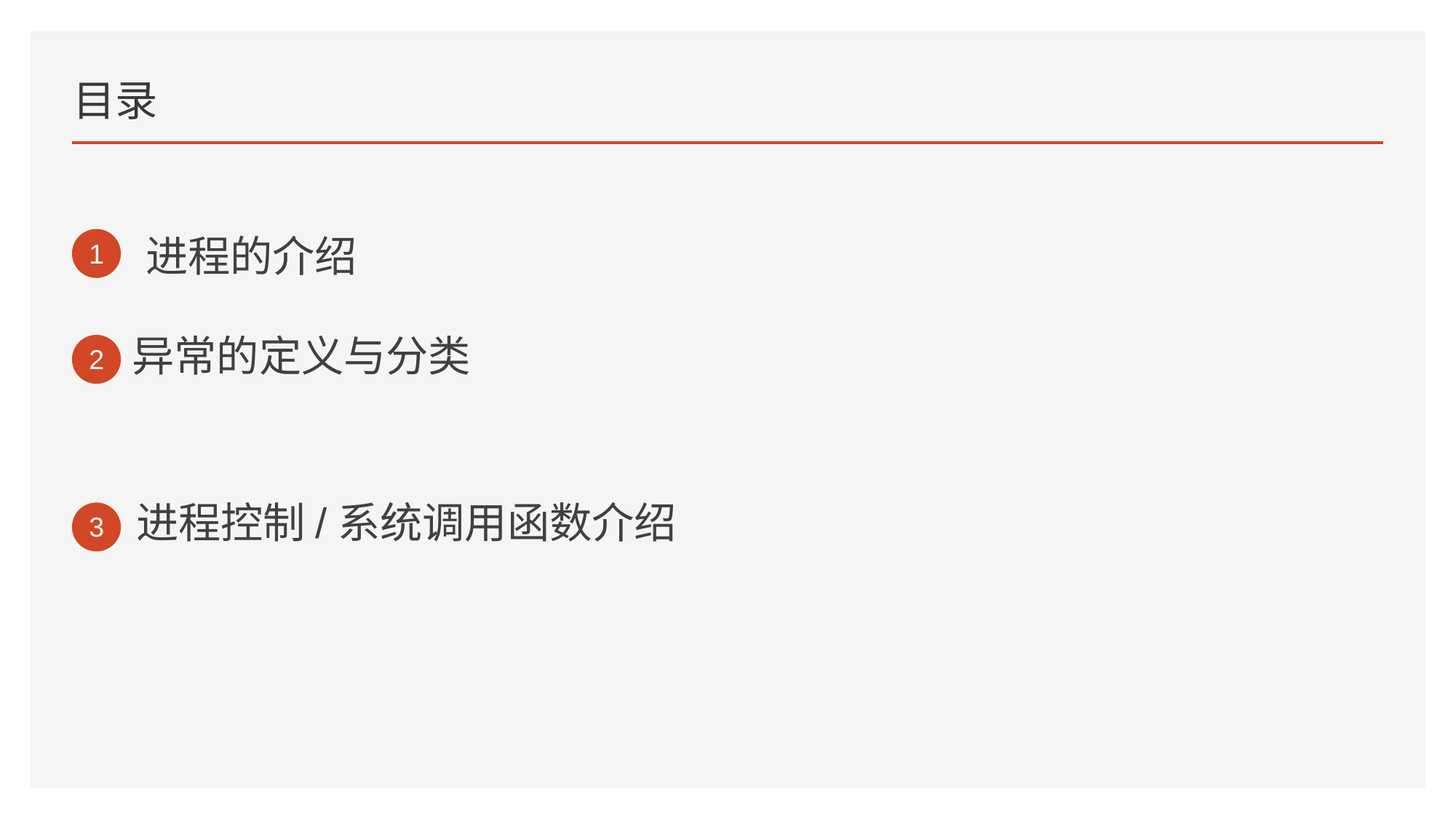

# 目录

1
进程的介绍

2
异常的定义与分类

3
进程控制/系统调用函数介绍